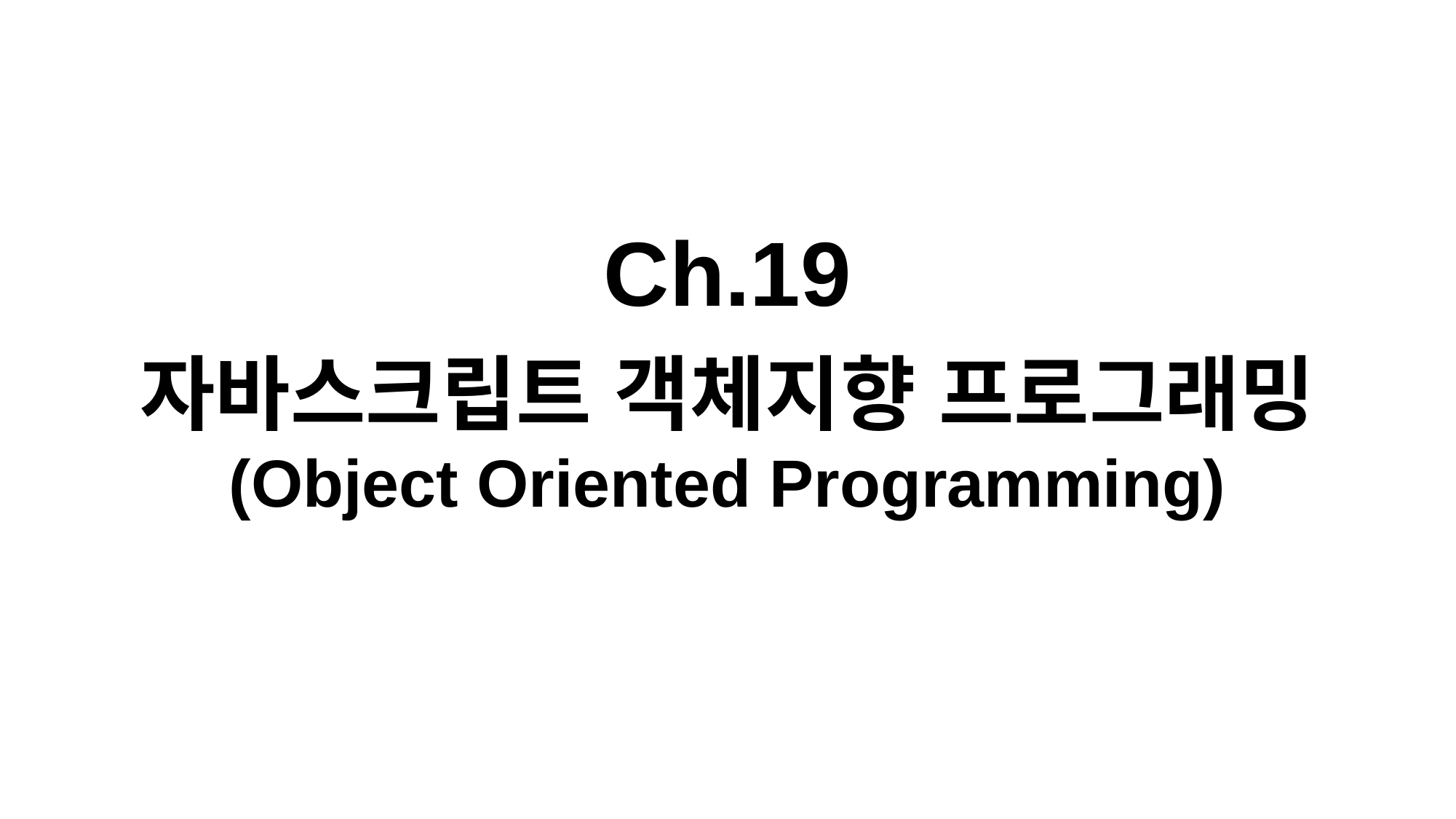

# Ch.19 d 자바스크립트 객체지향 프로그래밍 (Object Oriented Programming)